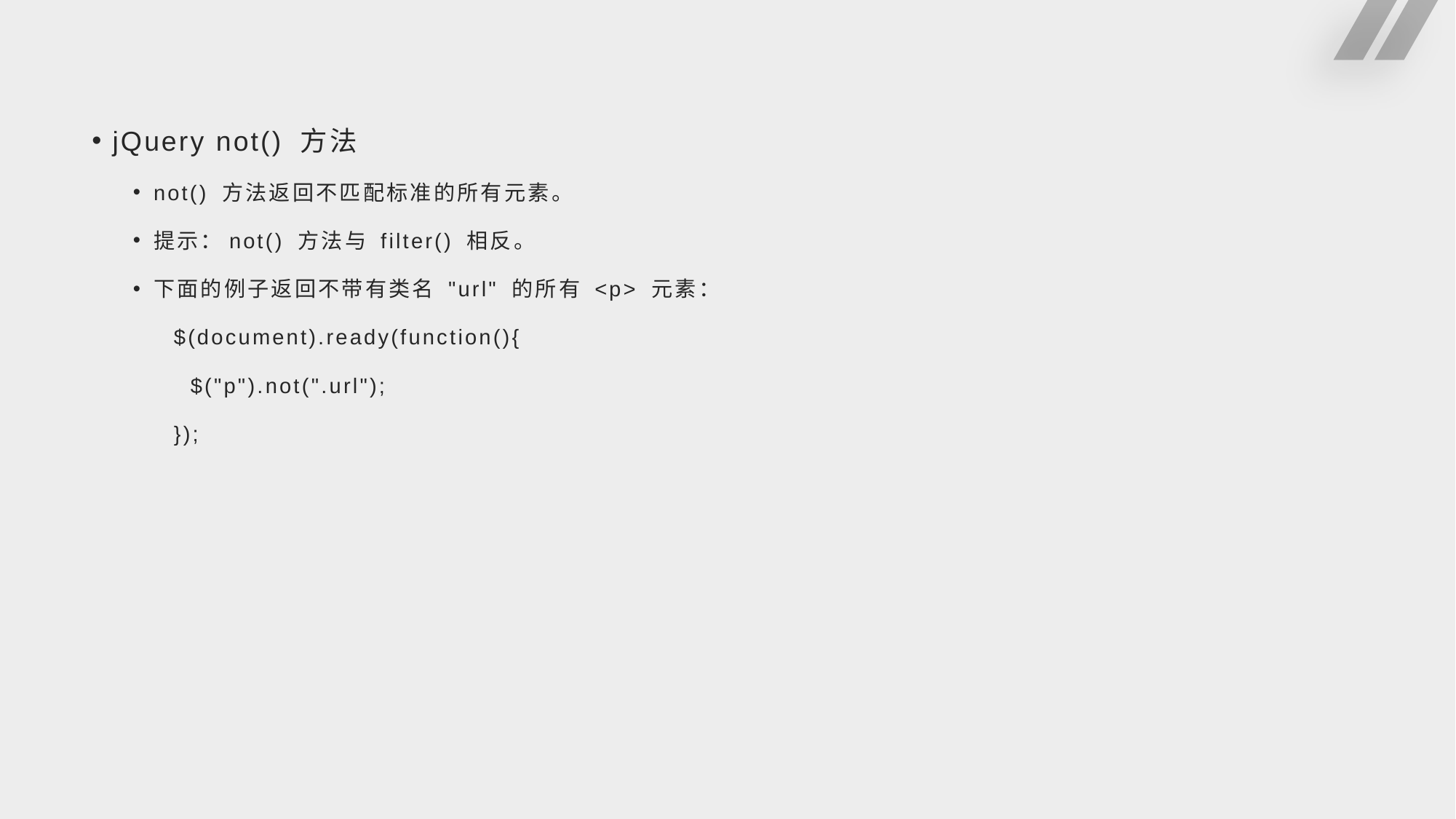

#
jQuery not() 方法
not() 方法返回不匹配标准的所有元素。
提示：not() 方法与 filter() 相反。
下面的例子返回不带有类名 "url" 的所有 <p> 元素：
$(document).ready(function(){
  $("p").not(".url");
});